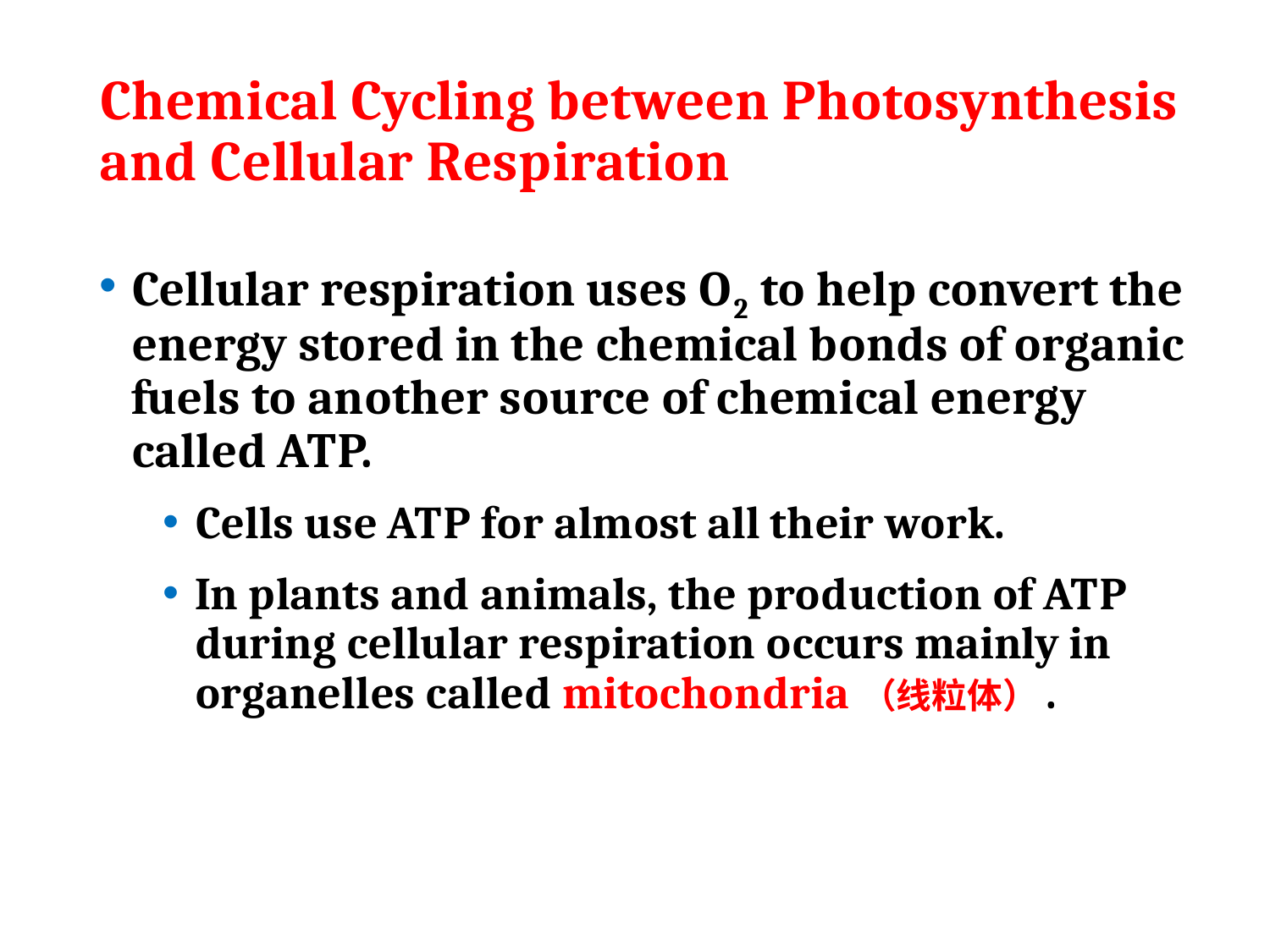

# Chemical Cycling between Photosynthesis and Cellular Respiration
Cellular respiration uses O2 to help convert the energy stored in the chemical bonds of organic fuels to another source of chemical energy called ATP.
Cells use ATP for almost all their work.
In plants and animals, the production of ATP during cellular respiration occurs mainly in organelles called mitochondria（线粒体）.